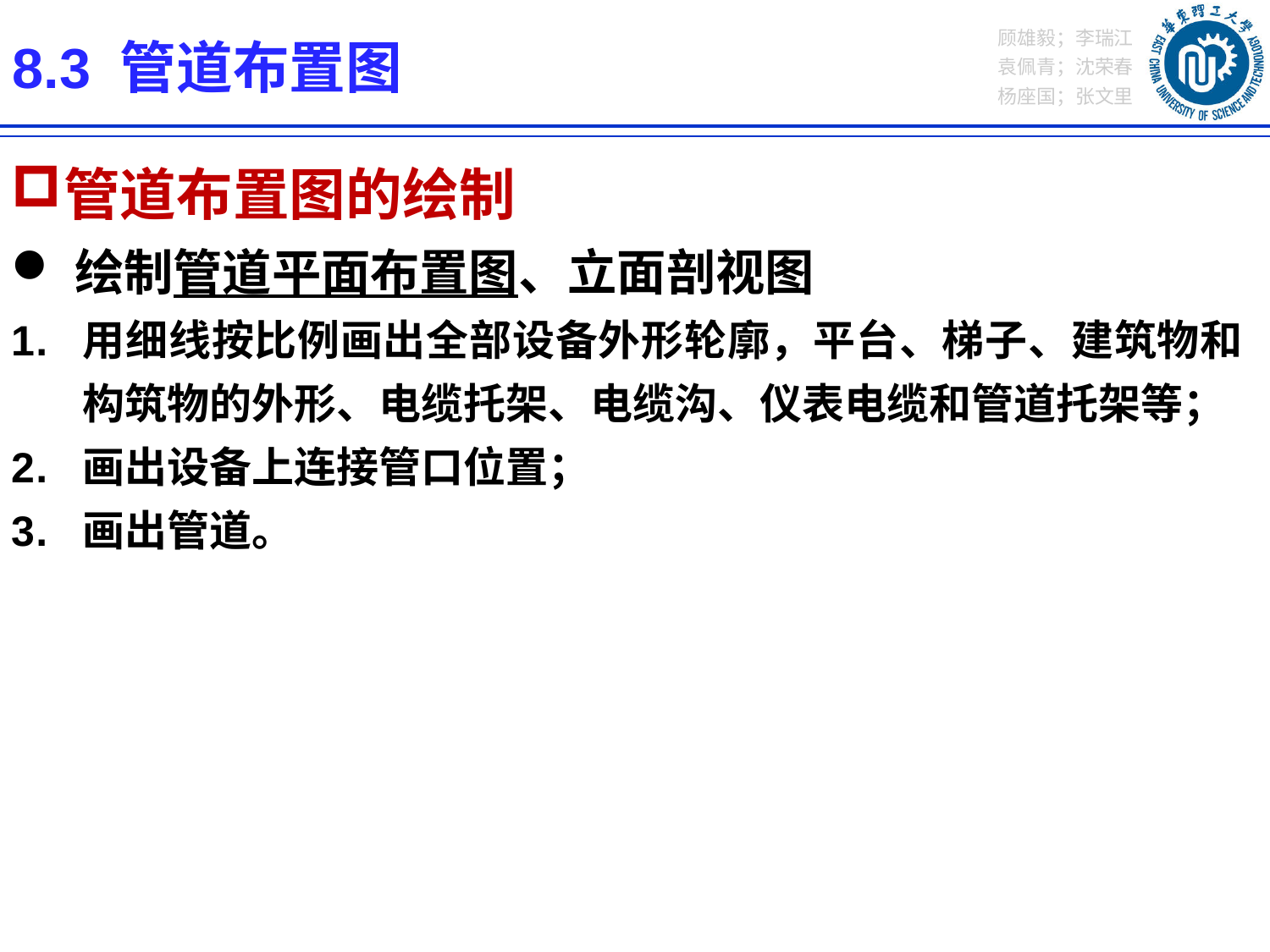

8.3 管道布置图
管道布置图的绘制
绘制管道平面布置图、立面剖视图
用细线按比例画出全部设备外形轮廓，平台、梯子、建筑物和构筑物的外形、电缆托架、电缆沟、仪表电缆和管道托架等；
画出设备上连接管口位置；
画出管道。